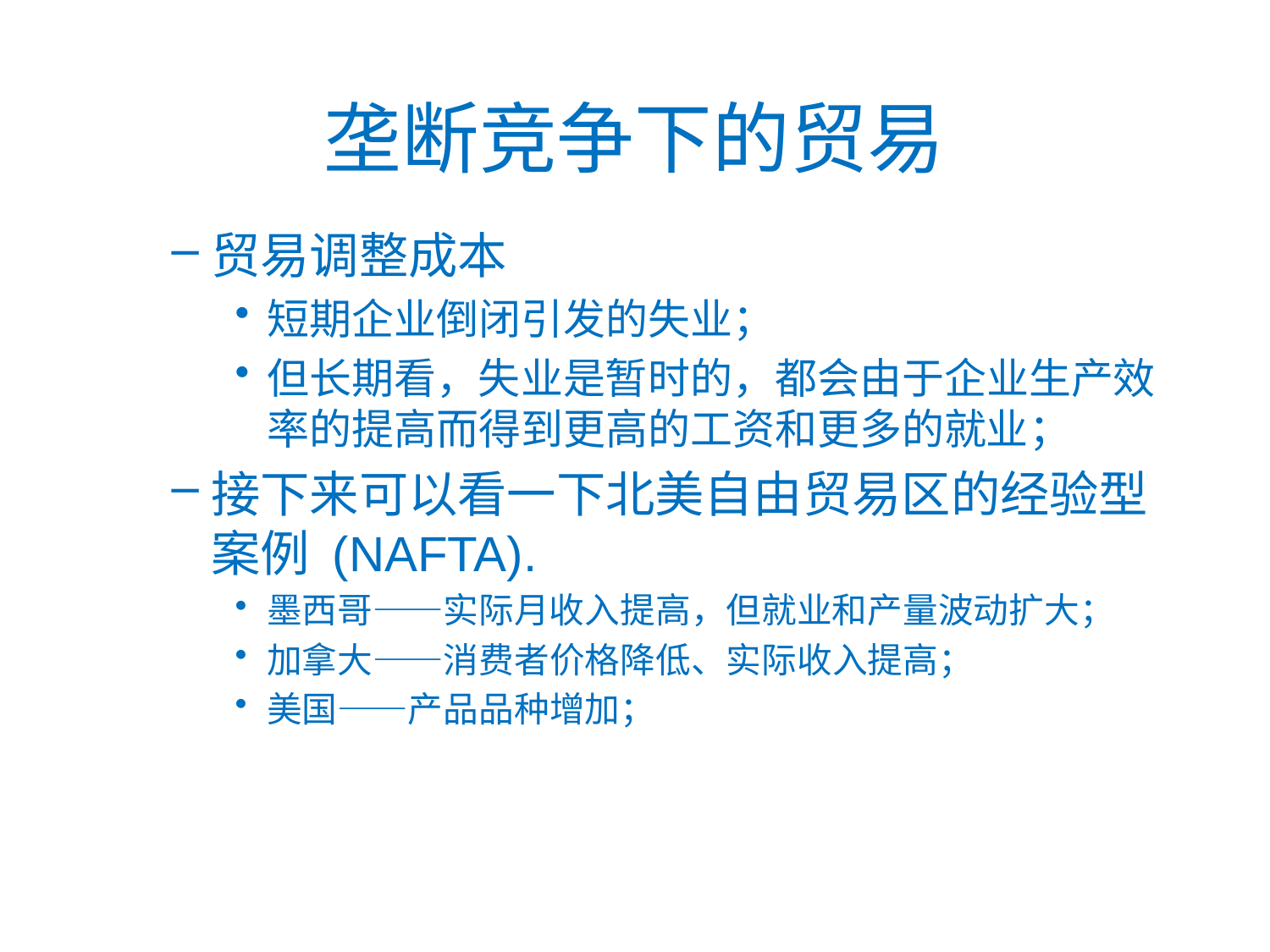

# 垄断竞争下的贸易
贸易调整成本
短期企业倒闭引发的失业；
但长期看，失业是暂时的，都会由于企业生产效率的提高而得到更高的工资和更多的就业；
接下来可以看一下北美自由贸易区的经验型案例 (NAFTA).
墨西哥——实际月收入提高，但就业和产量波动扩大；
加拿大——消费者价格降低、实际收入提高；
美国——产品品种增加；